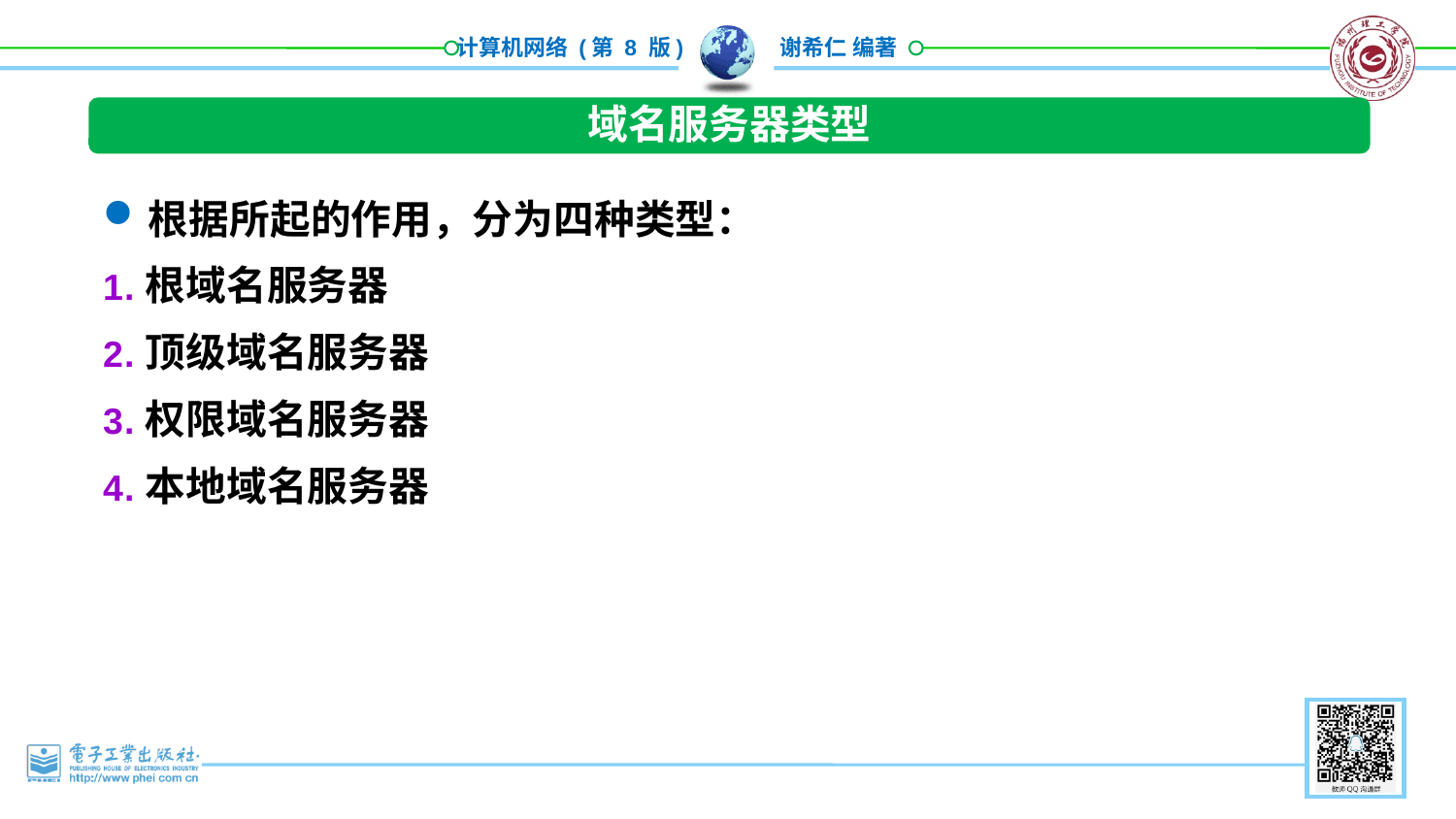

域名服务器类型

根据所起的作用，分为四种类型：
根域名服务器
顶级域名服务器
权限域名服务器
本地域名服务器